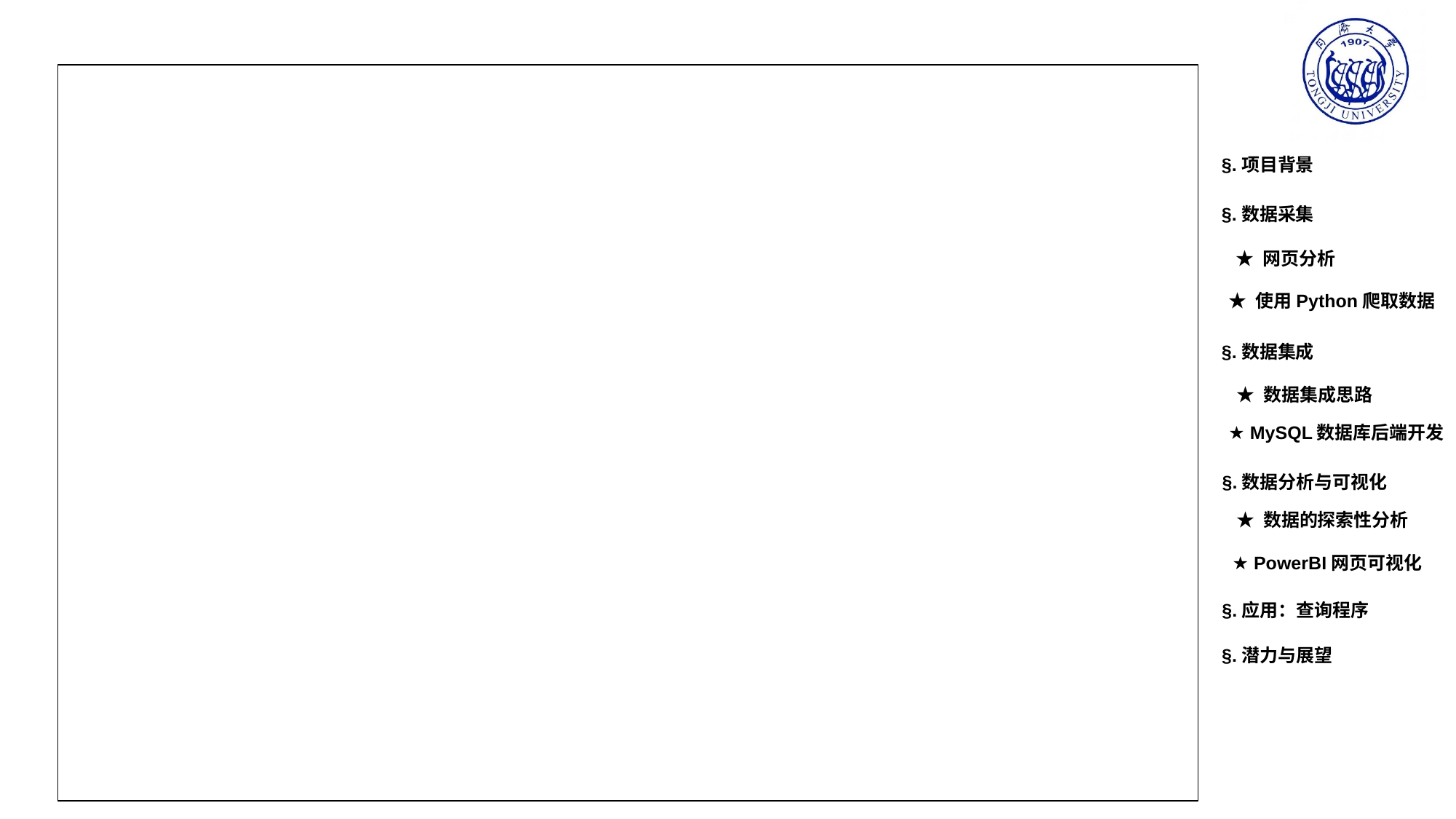

§.项目背景
§.数据采集
★ 网页分析
★ 使用Python爬取数据
§.数据集成
★ 数据集成思路
★ MySQL数据库后端开发
§.数据分析与可视化

★ 数据的探索性分析
★ PowerBI网页可视化
§.应用：查询程序
§.潜力与展望